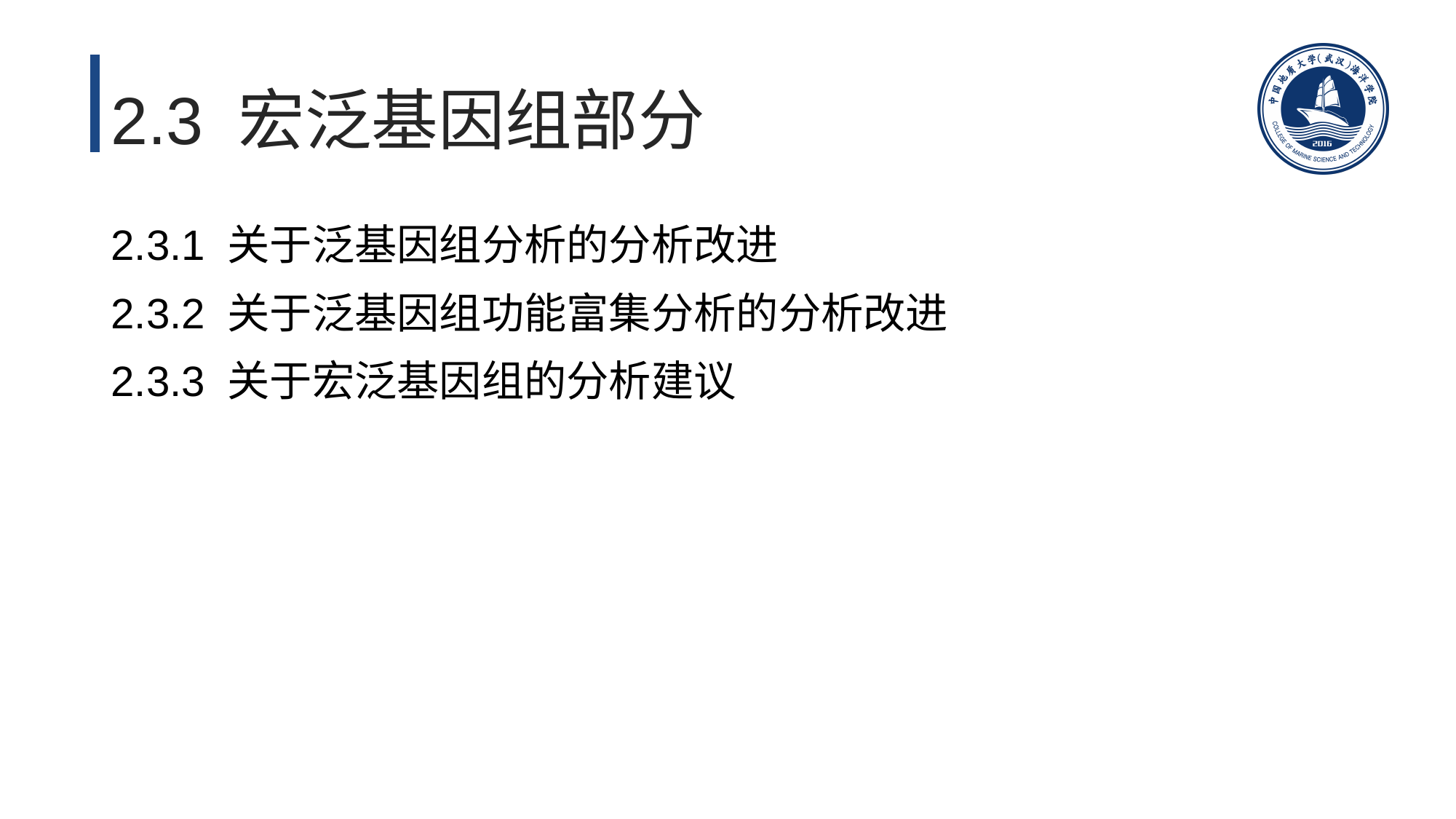

# 2.3 宏泛基因组部分
2.3.1 关于泛基因组分析的分析改进
2.3.2 关于泛基因组功能富集分析的分析改进
2.3.3 关于宏泛基因组的分析建议